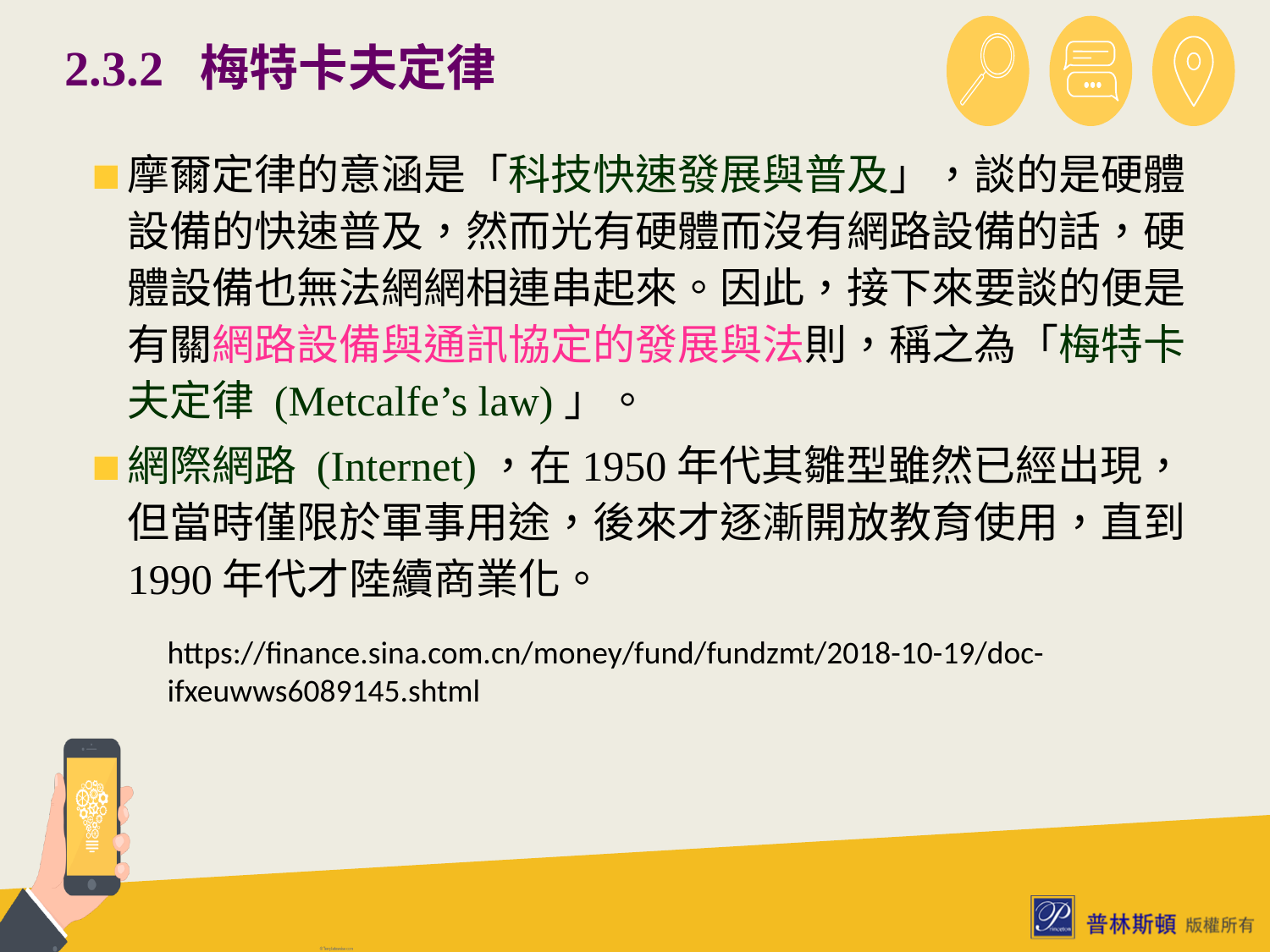

# 2.3.2  梅特卡夫定律
摩爾定律的意涵是「科技快速發展與普及」，談的是硬體設備的快速普及，然而光有硬體而沒有網路設備的話，硬體設備也無法網網相連串起來。因此，接下來要談的便是有關網路設備與通訊協定的發展與法則，稱之為「梅特卡夫定律 (Metcalfe’s law)」。
網際網路 (Internet)，在1950年代其雛型雖然已經出現，但當時僅限於軍事用途，後來才逐漸開放教育使用，直到1990年代才陸續商業化。
https://finance.sina.com.cn/money/fund/fundzmt/2018-10-19/doc-ifxeuwws6089145.shtml